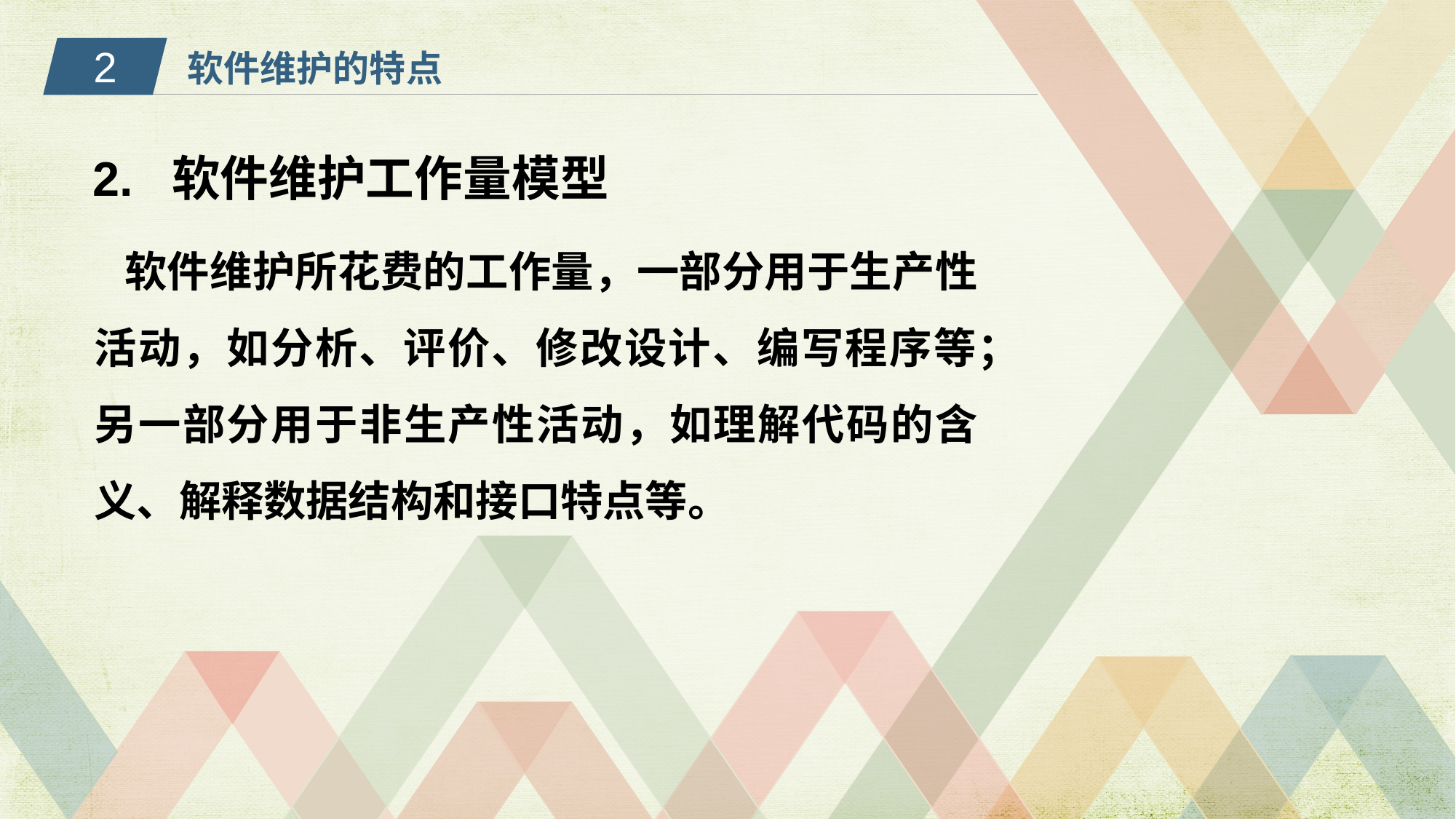

2

软件维护的特点

2.  软件维护工作量模型

  软件维护所花费的工作量，一部分用于生产性活动，如分析、评价、修改设计、编写程序等；另一部分用于非生产性活动，如理解代码的含义、解释数据结构和接口特点等。